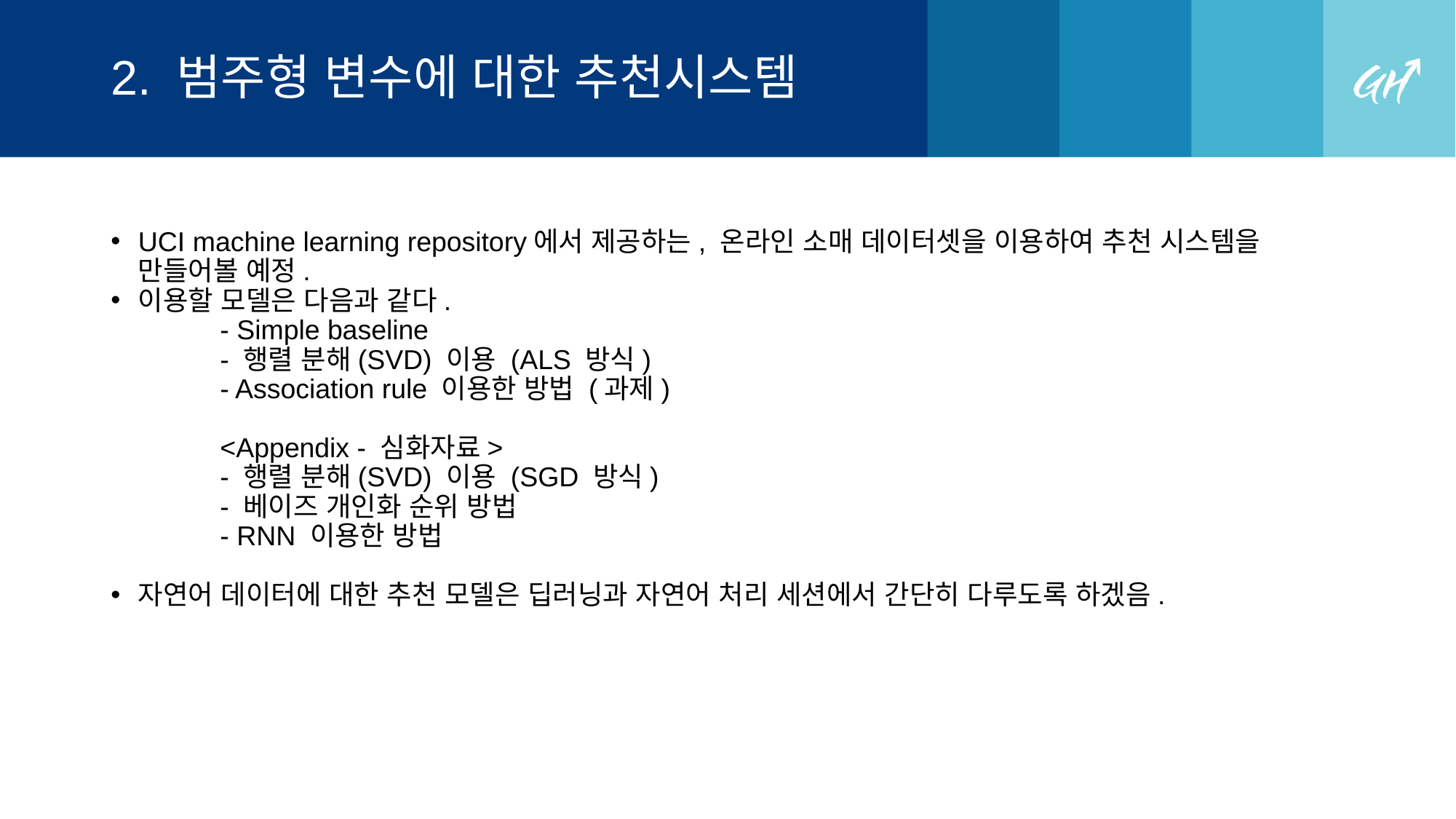

# 2. 범주형 변수에 대한 추천시스템
UCI machine learning repository에서 제공하는, 온라인 소매 데이터셋을 이용하여 추천 시스템을 만들어볼 예정.
이용할 모델은 다음과 같다.
	- Simple baseline
	- 행렬 분해(SVD) 이용 (ALS 방식)
	- Association rule 이용한 방법 (과제)

	<Appendix - 심화자료>
	- 행렬 분해(SVD) 이용 (SGD 방식)
	- 베이즈 개인화 순위 방법
	- RNN 이용한 방법

자연어 데이터에 대한 추천 모델은 딥러닝과 자연어 처리 세션에서 간단히 다루도록 하겠음.